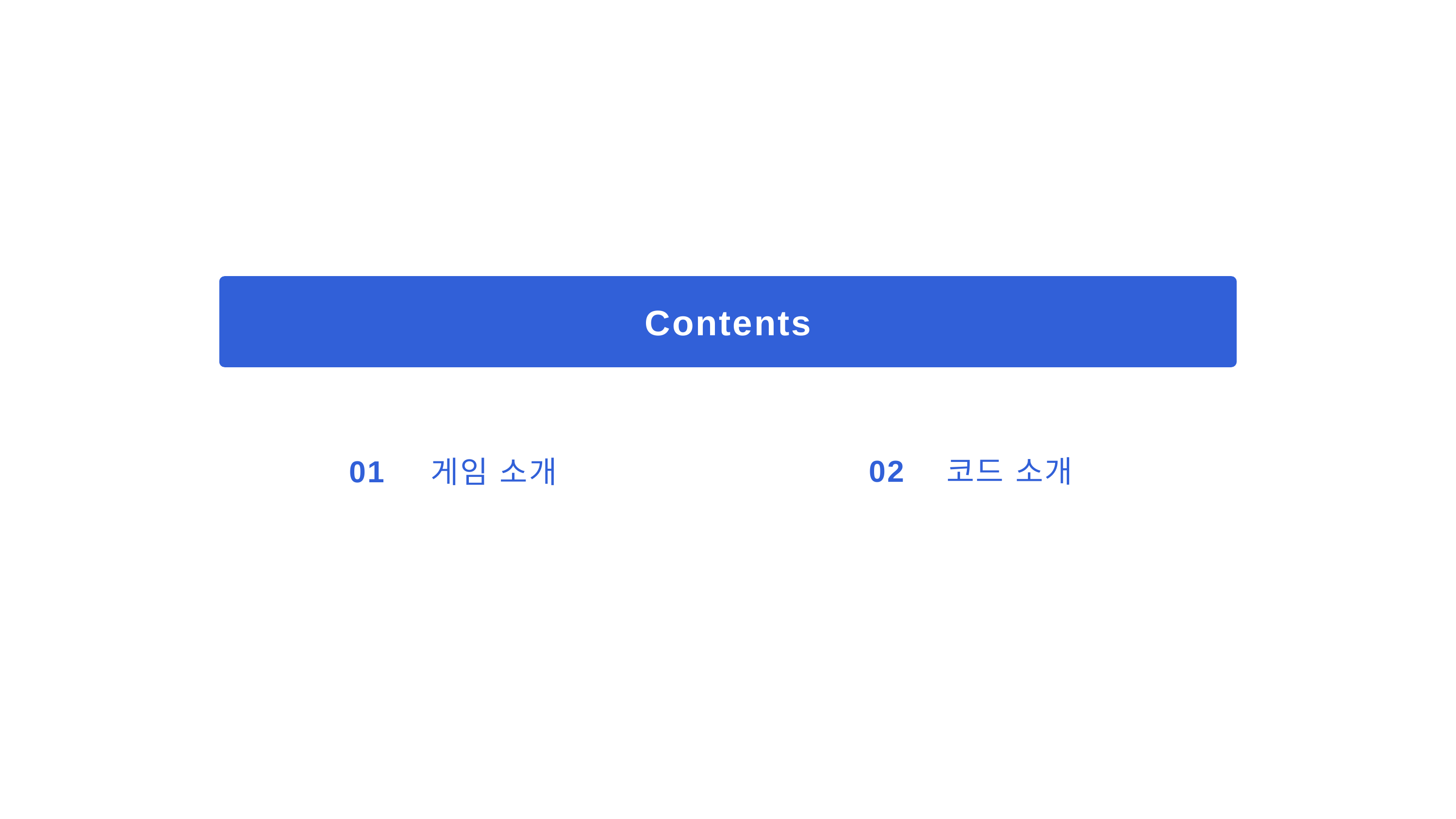

Contents
02
01
코드 소개
게임 소개